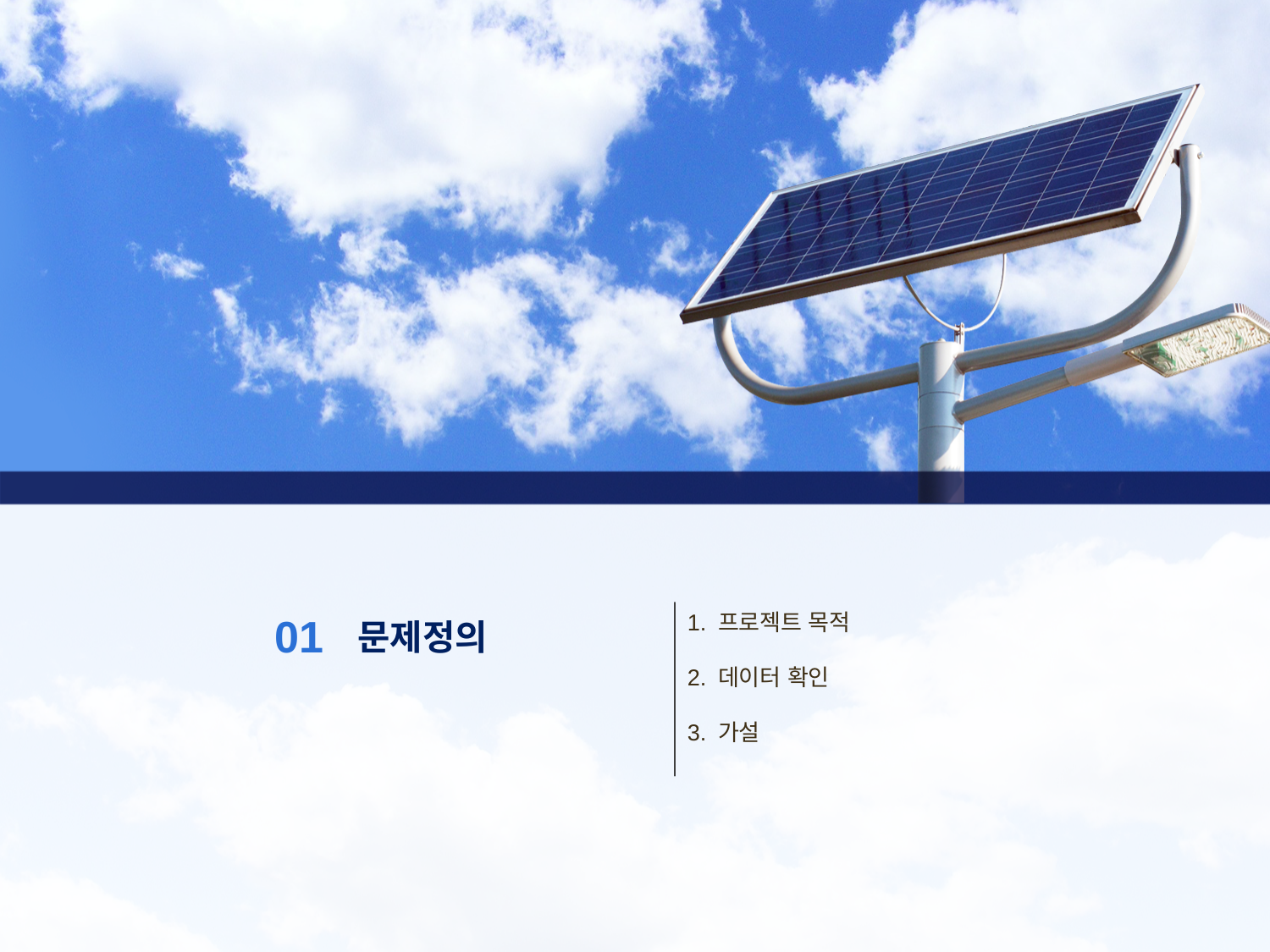

프로젝트 목적
 데이터 확인
 가설
01
문제정의